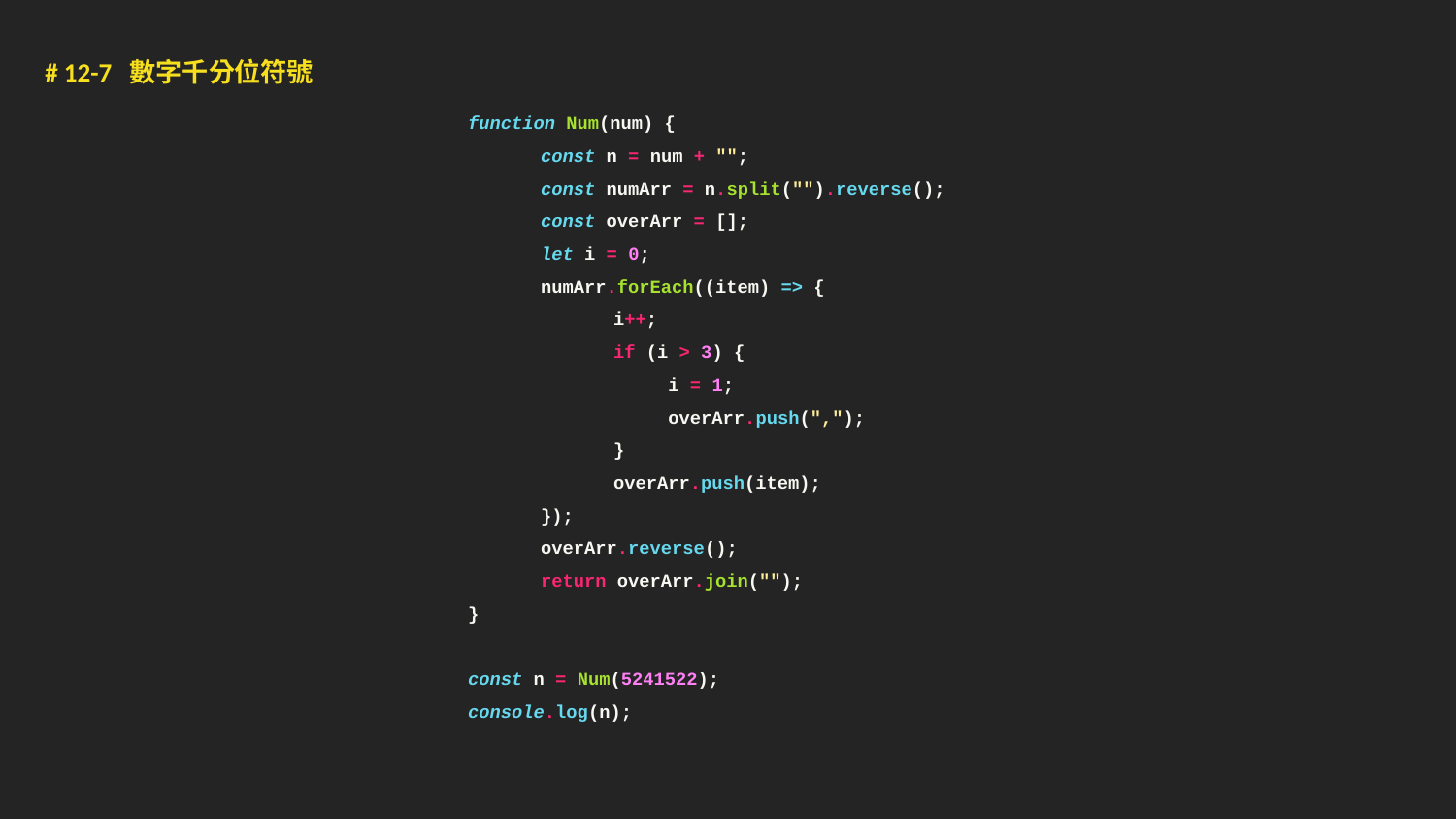

# 12-7  數字千分位符號
function Num(num) {
const n = num + "";
const numArr = n.split("").reverse();
const overArr = [];
let i = 0;
numArr.forEach((item) => {
i++;
if (i > 3) {
     i = 1;
     overArr.push(",");
}
overArr.push(item);
});
overArr.reverse();
return overArr.join("");
}

const n = Num(5241522);
console.log(n);